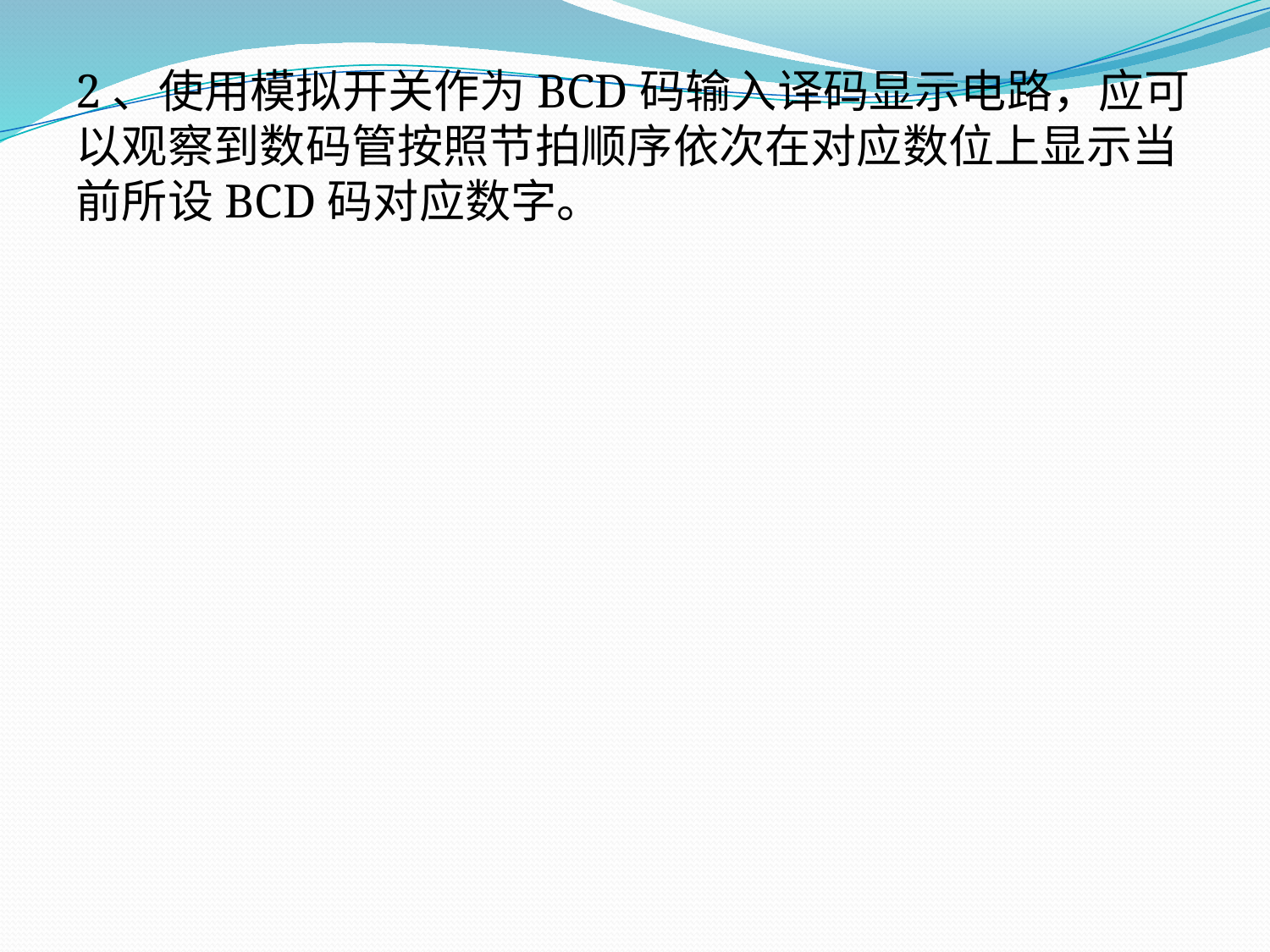

2、使用模拟开关作为BCD码输入译码显示电路，应可以观察到数码管按照节拍顺序依次在对应数位上显示当前所设BCD码对应数字。